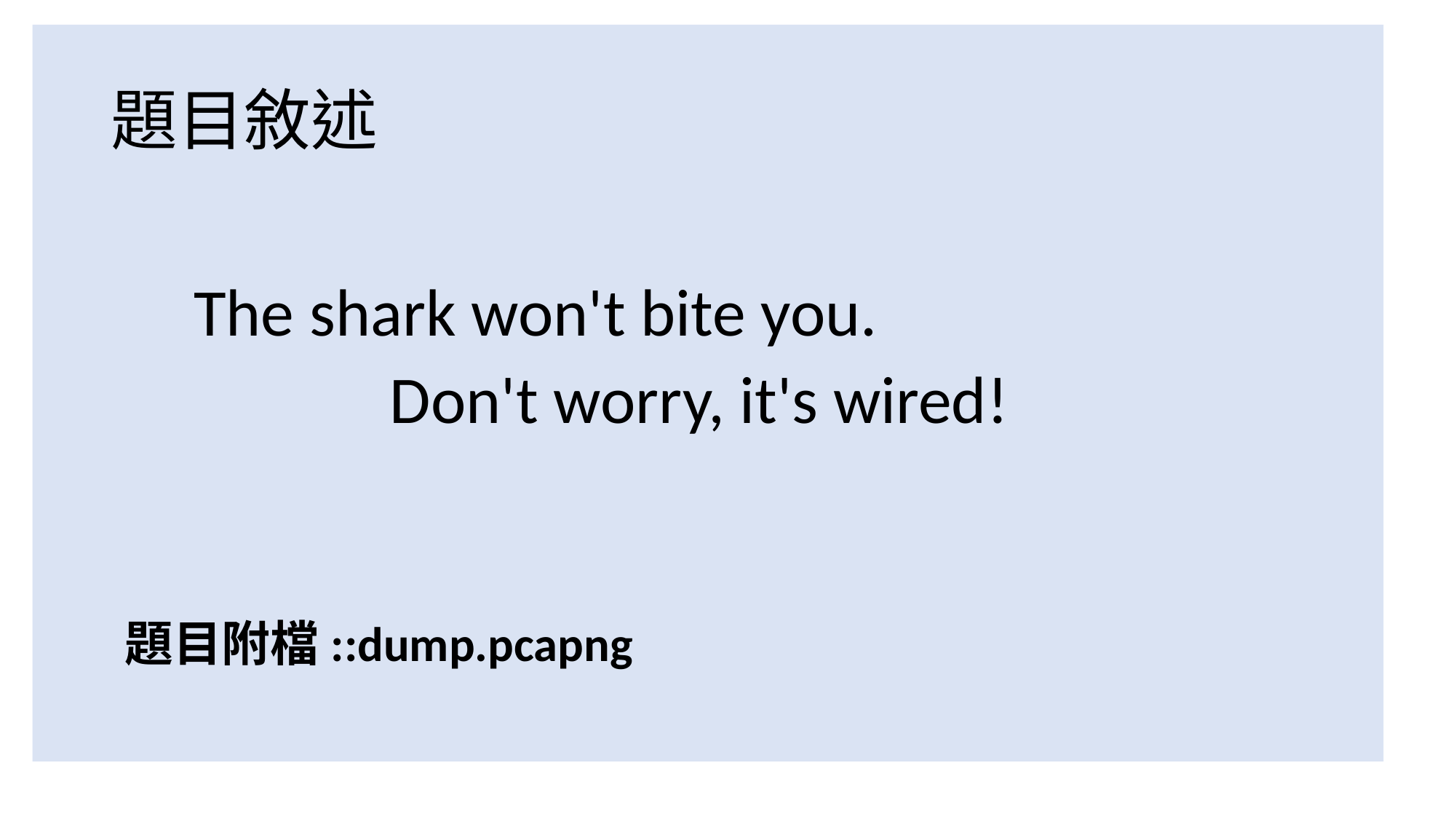

# 題目敘述
The shark won't bite you.
             Don't worry, it's wired!
題目附檔::dump.pcapng